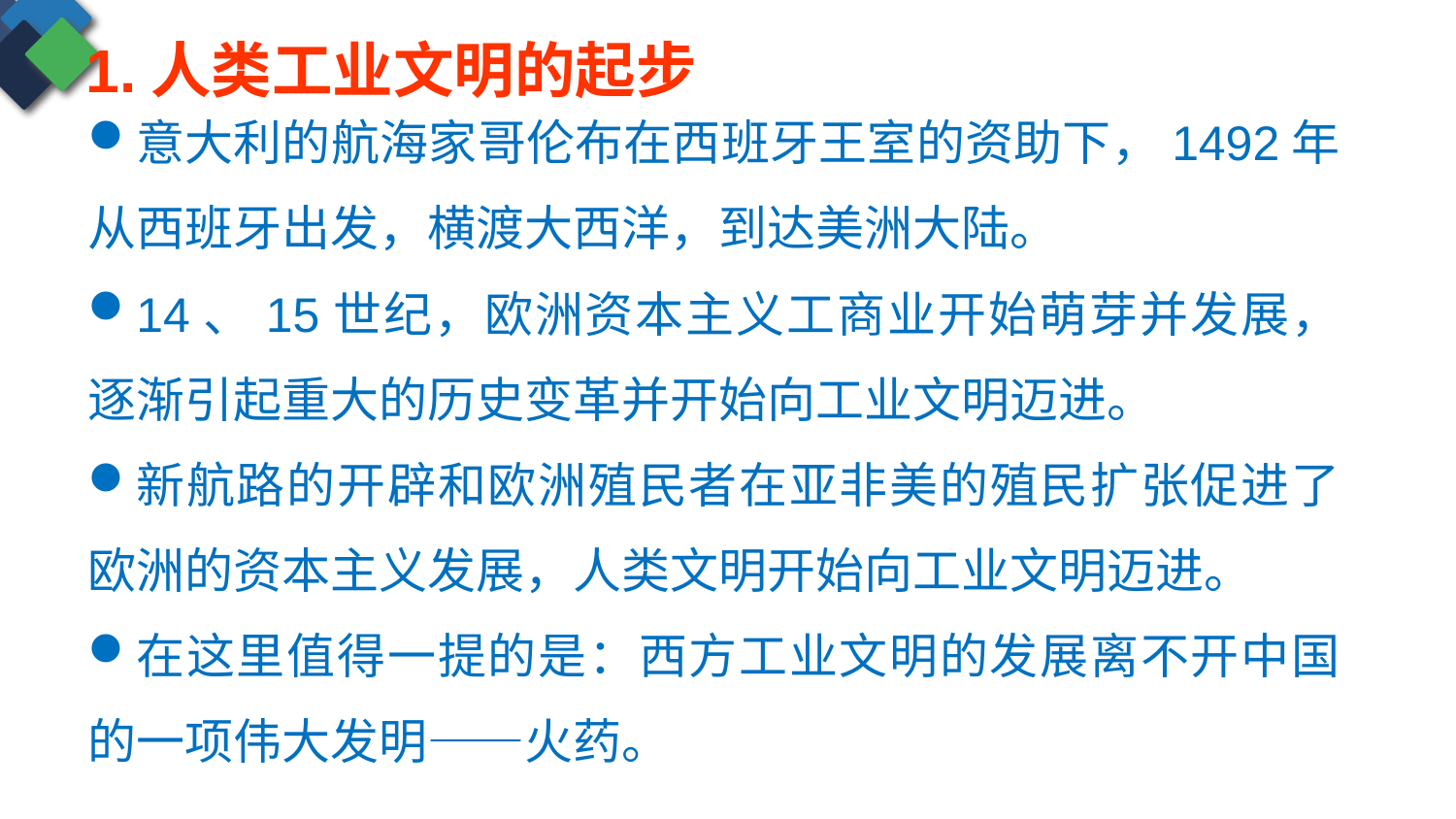

意大利的航海家哥伦布在西班牙王室的资助下，1492年从西班牙出发，横渡大西洋，到达美洲大陆。
14、15世纪，欧洲资本主义工商业开始萌芽并发展，逐渐引起重大的历史变革并开始向工业文明迈进。
新航路的开辟和欧洲殖民者在亚非美的殖民扩张促进了欧洲的资本主义发展，人类文明开始向工业文明迈进。
在这里值得一提的是：西方工业文明的发展离不开中国的一项伟大发明——火药。
1.人类工业文明的起步